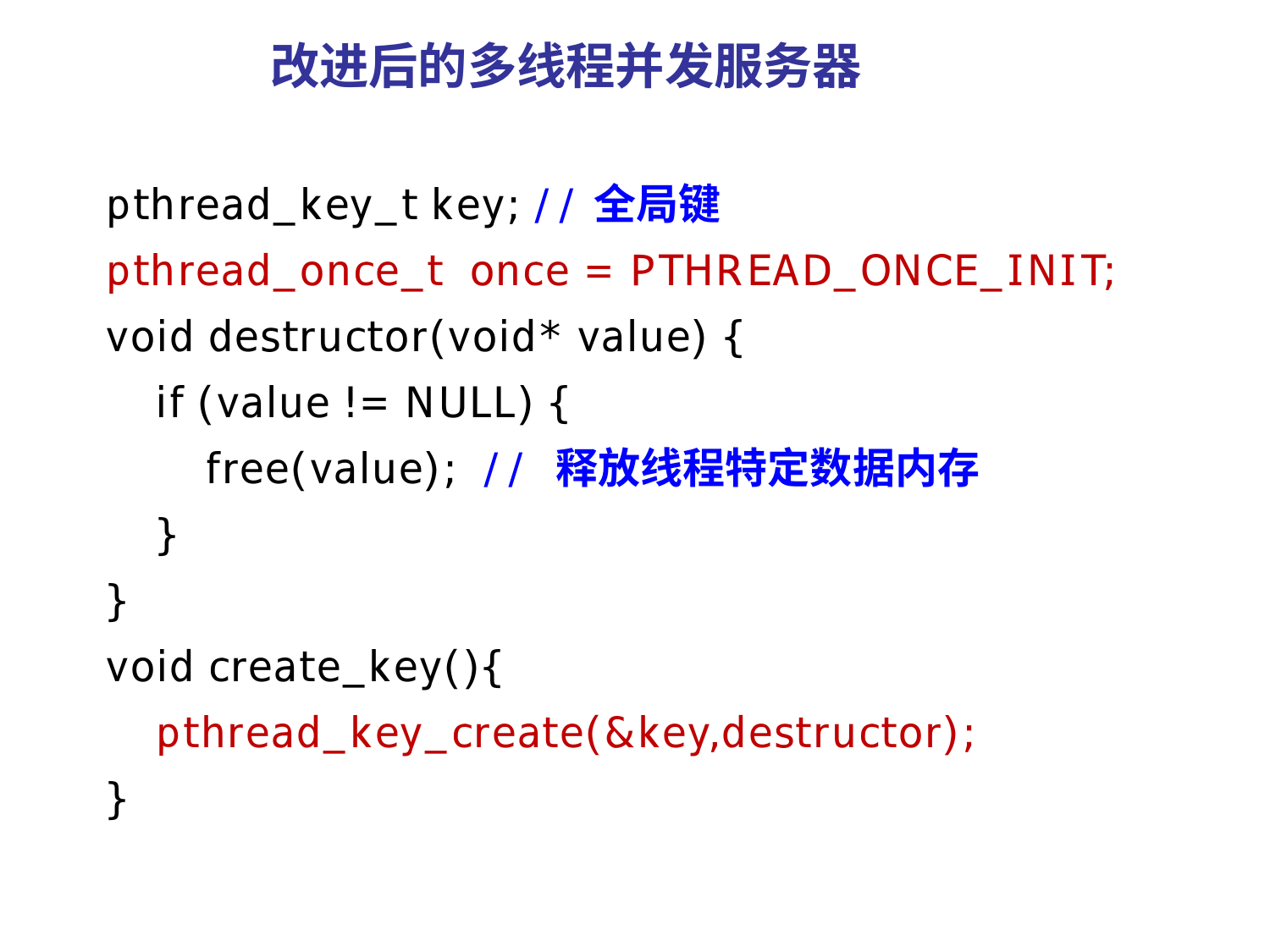

# 改进后的多线程并发服务器
pthread_key_t key; //全局键
pthread_once_t  once = PTHREAD_ONCE_INIT;
void destructor(void* value) {
    if (value != NULL) {
        free(value);  // 释放线程特定数据内存
    }
}
void create_key(){
    pthread_key_create(&key,destructor);
}